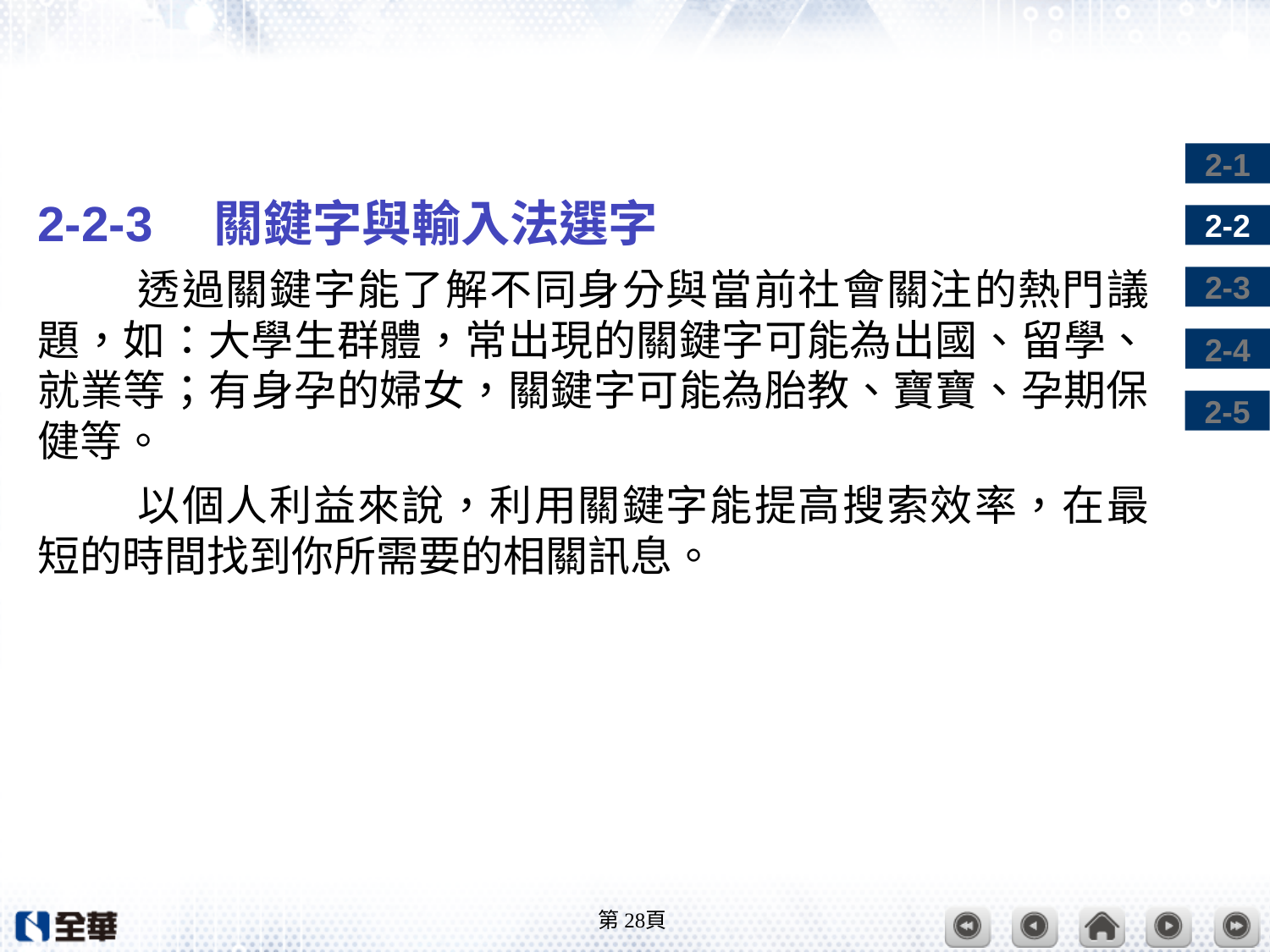

#
2-2-3　關鍵字與輸入法選字
透過關鍵字能了解不同身分與當前社會關注的熱門議題，如：大學生群體，常出現的關鍵字可能為出國、留學、就業等；有身孕的婦女，關鍵字可能為胎教、寶寶、孕期保健等。
以個人利益來說，利用關鍵字能提高搜索效率，在最短的時間找到你所需要的相關訊息。